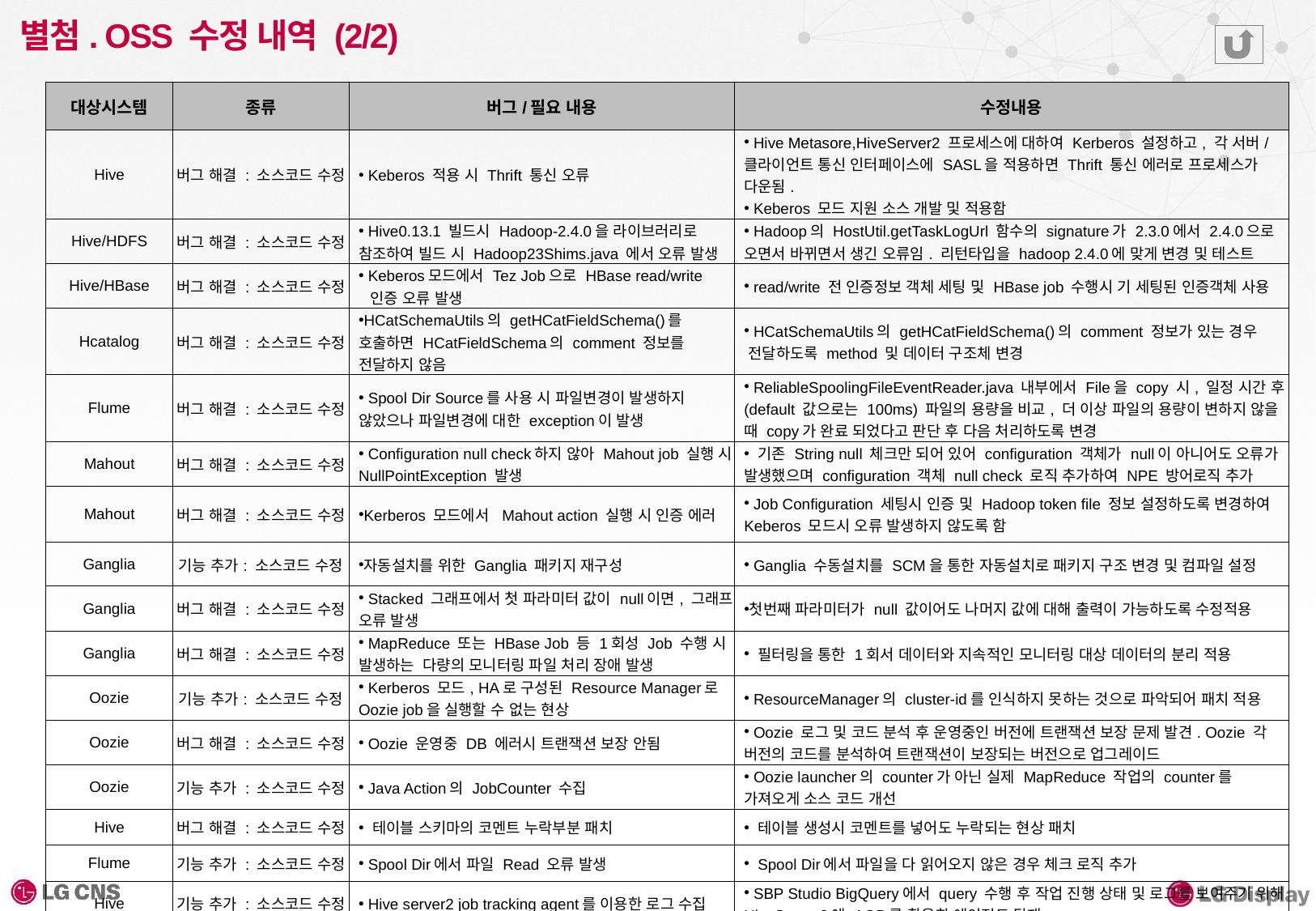

# 별첨. OSS 수정 내역 (2/2)

| 대상시스템 | 종류 | 버그/필요 내용 | 수정내용 |
| --- | --- | --- | --- |
| Hive | 버그 해결 : 소스코드 수정 | Keberos 적용 시 Thrift 통신 오류 | Hive Metasore,HiveServer2 프로세스에 대하여 Kerberos 설정하고, 각 서버/클라이언트 통신 인터페이스에 SASL을 적용하면 Thrift 통신 에러로 프로세스가 다운됨. Keberos 모드 지원 소스 개발 및 적용함 |
| Hive/HDFS | 버그 해결 : 소스코드 수정 | Hive0.13.1 빌드시 Hadoop-2.4.0을 라이브러리로 참조하여 빌드 시 Hadoop23Shims.java 에서 오류 발생 | Hadoop의 HostUtil.getTaskLogUrl 함수의 signature가 2.3.0에서 2.4.0으로 오면서 바뀌면서 생긴 오류임. 리턴타입을 hadoop 2.4.0에 맞게 변경 및 테스트 |
| Hive/HBase | 버그 해결 : 소스코드 수정 | Keberos모드에서 Tez Job으로 HBase read/write 인증 오류 발생 | read/write 전 인증정보 객체 세팅 및 HBase job 수행시 기 세팅된 인증객체 사용 |
| Hcatalog | 버그 해결 : 소스코드 수정 | HCatSchemaUtils의 getHCatFieldSchema()를 호출하면 HCatFieldSchema의 comment 정보를 전달하지 않음 | HCatSchemaUtils의 getHCatFieldSchema()의 comment 정보가 있는 경우 전달하도록 method 및 데이터 구조체 변경 |
| Flume | 버그 해결 : 소스코드 수정 | Spool Dir Source를 사용 시 파일변경이 발생하지 않았으나 파일변경에 대한 exception이 발생 | ReliableSpoolingFileEventReader.java 내부에서 File을 copy 시, 일정 시간 후(default 값으로는 100ms) 파일의 용량을 비교, 더 이상 파일의 용량이 변하지 않을 때 copy가 완료 되었다고 판단 후 다음 처리하도록 변경 |
| Mahout | 버그 해결 : 소스코드 수정 | Configuration null check하지 않아 Mahout job 실행 시 NullPointException 발생 | 기존 String null 체크만 되어 있어 configuration 객체가 null이 아니어도 오류가 발생했으며 configuration 객체 null check 로직 추가하여 NPE 방어로직 추가 |
| Mahout | 버그 해결 : 소스코드 수정 | Kerberos 모드에서 Mahout action 실행 시 인증 에러 | Job Configuration 세팅시 인증 및 Hadoop token file 정보 설정하도록 변경하여 Keberos 모드시 오류 발생하지 않도록 함 |
| Ganglia | 기능 추가: 소스코드 수정 | 자동설치를 위한 Ganglia 패키지 재구성 | Ganglia 수동설치를 SCM을 통한 자동설치로 패키지 구조 변경 및 컴파일 설정 |
| Ganglia | 버그 해결 : 소스코드 수정 | Stacked 그래프에서 첫 파라미터 값이 null이면, 그래프 오류 발생 | 첫번째 파라미터가 null 값이어도 나머지 값에 대해 출력이 가능하도록 수정적용 |
| Ganglia | 버그 해결 : 소스코드 수정 | MapReduce 또는 HBase Job 등 1회성 Job 수행 시 발생하는 다량의 모니터링 파일 처리 장애 발생 | 필터링을 통한 1회서 데이터와 지속적인 모니터링 대상 데이터의 분리 적용 |
| Oozie | 기능 추가: 소스코드 수정 | Kerberos 모드, HA로 구성된 Resource Manager로 Oozie job을 실행할 수 없는 현상 | ResourceManager의 cluster-id를 인식하지 못하는 것으로 파악되어 패치 적용 |
| Oozie | 버그 해결 : 소스코드 수정 | Oozie 운영중 DB 에러시 트랜잭션 보장 안됨 | Oozie 로그 및 코드 분석 후 운영중인 버전에 트랜잭션 보장 문제 발견. Oozie 각 버전의 코드를 분석하여 트랜잭션이 보장되는 버전으로 업그레이드 |
| Oozie | 기능 추가 : 소스코드 수정 | Java Action의 JobCounter 수집 | Oozie launcher의 counter가 아닌 실제 MapReduce 작업의 counter를 가져오게 소스 코드 개선 |
| Hive | 버그 해결 : 소스코드 수정 | 테이블 스키마의 코멘트 누락부분 패치 | 테이블 생성시 코멘트를 넣어도 누락되는 현상 패치 |
| Flume | 기능 추가 : 소스코드 수정 | Spool Dir에서 파일 Read 오류 발생 | Spool Dir에서 파일을 다 읽어오지 않은 경우 체크 로직 추가 |
| Hive | 기능 추가 : 소스코드 수정 | Hive server2 job tracking agent를 이용한 로그 수집 | SBP Studio BigQuery에서 query 수행 후 작업 진행 상태 및 로그를 보여주기 위해 HiveServer2에 AOP를 활용한 에이전트 탑재 |